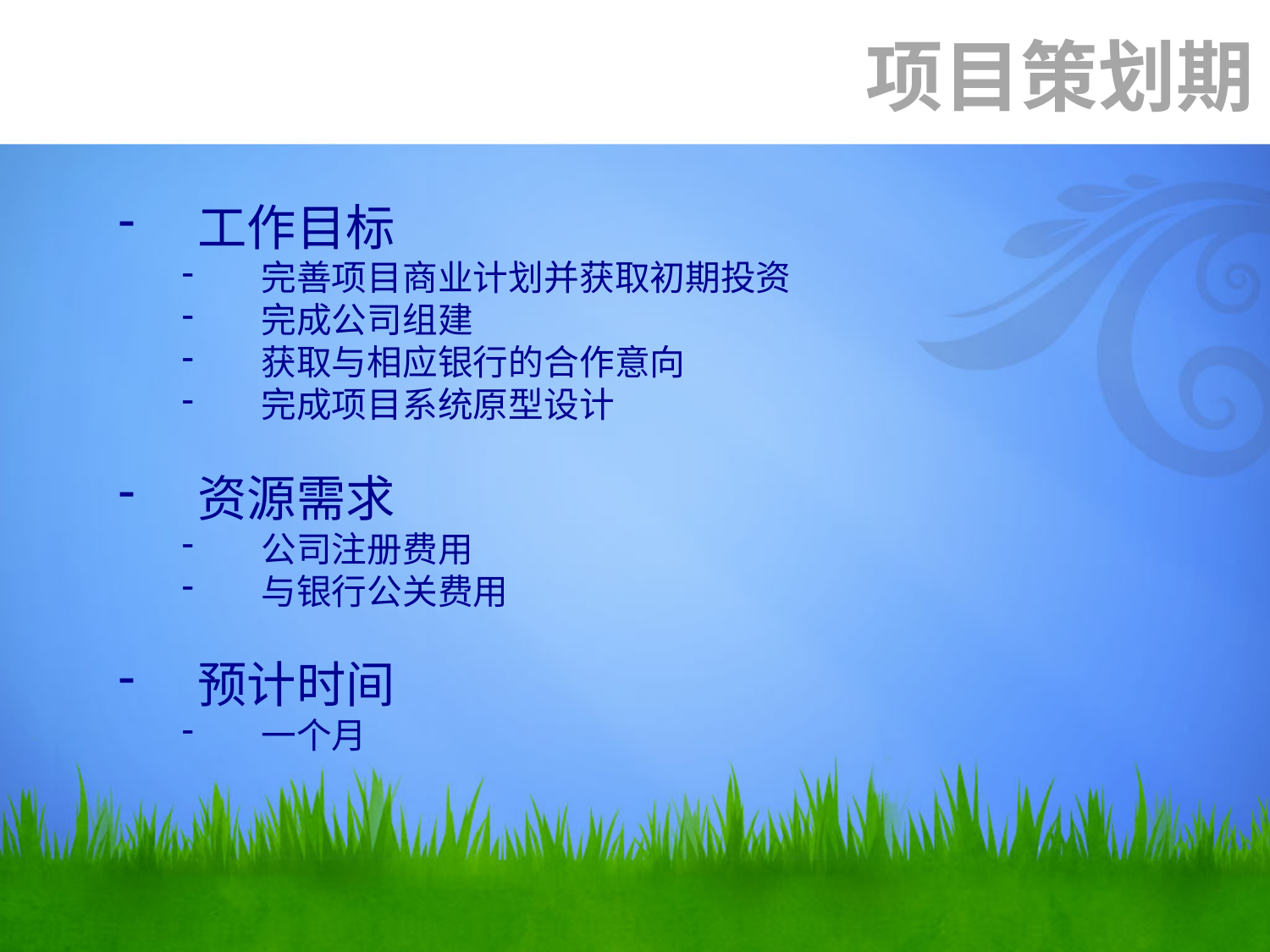

项目策划期
工作目标
完善项目商业计划并获取初期投资
完成公司组建
获取与相应银行的合作意向
完成项目系统原型设计

资源需求
公司注册费用
与银行公关费用

预计时间
一个月